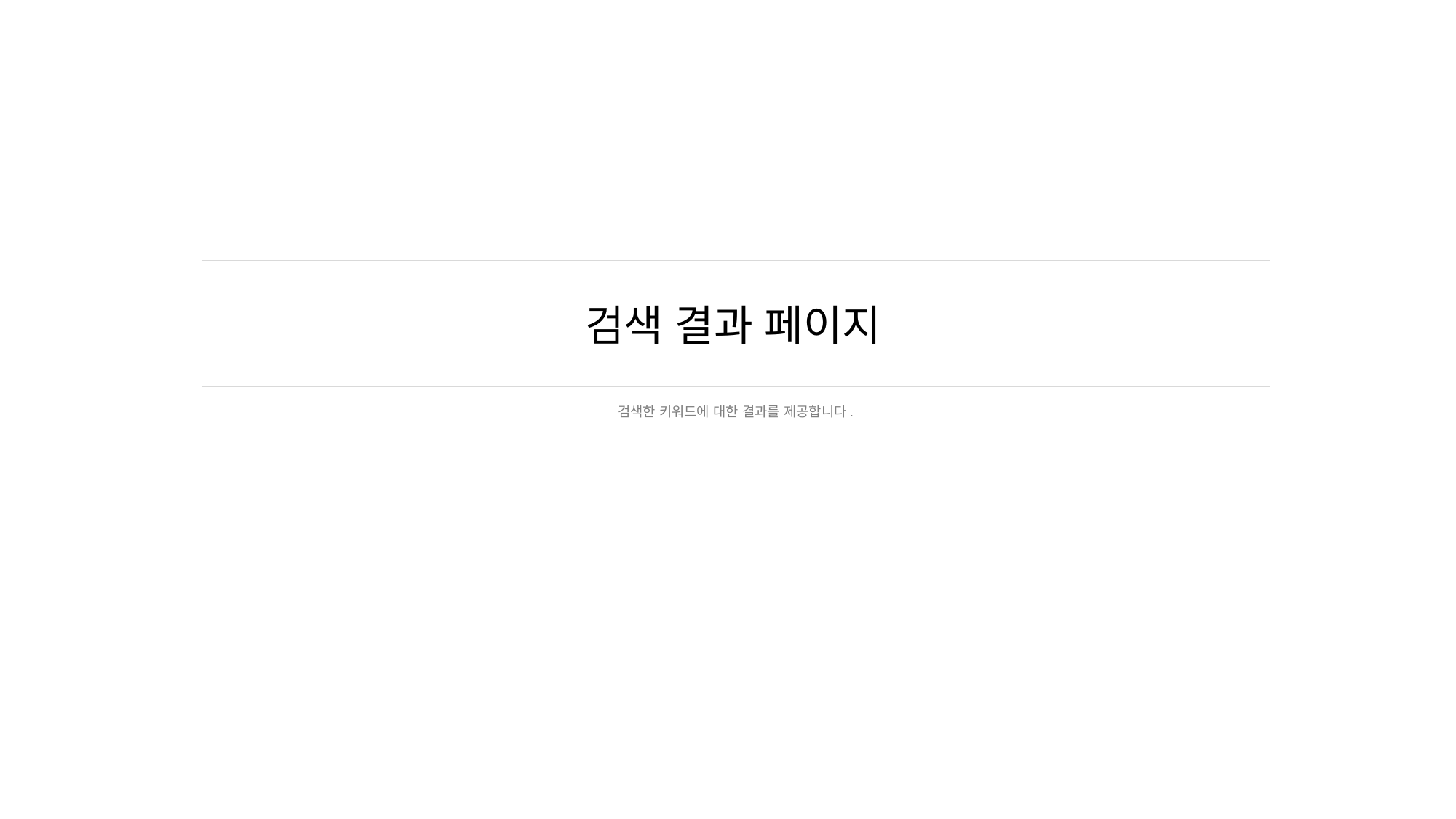

# 검색 결과 페이지
검색한 키워드에 대한 결과를 제공합니다.